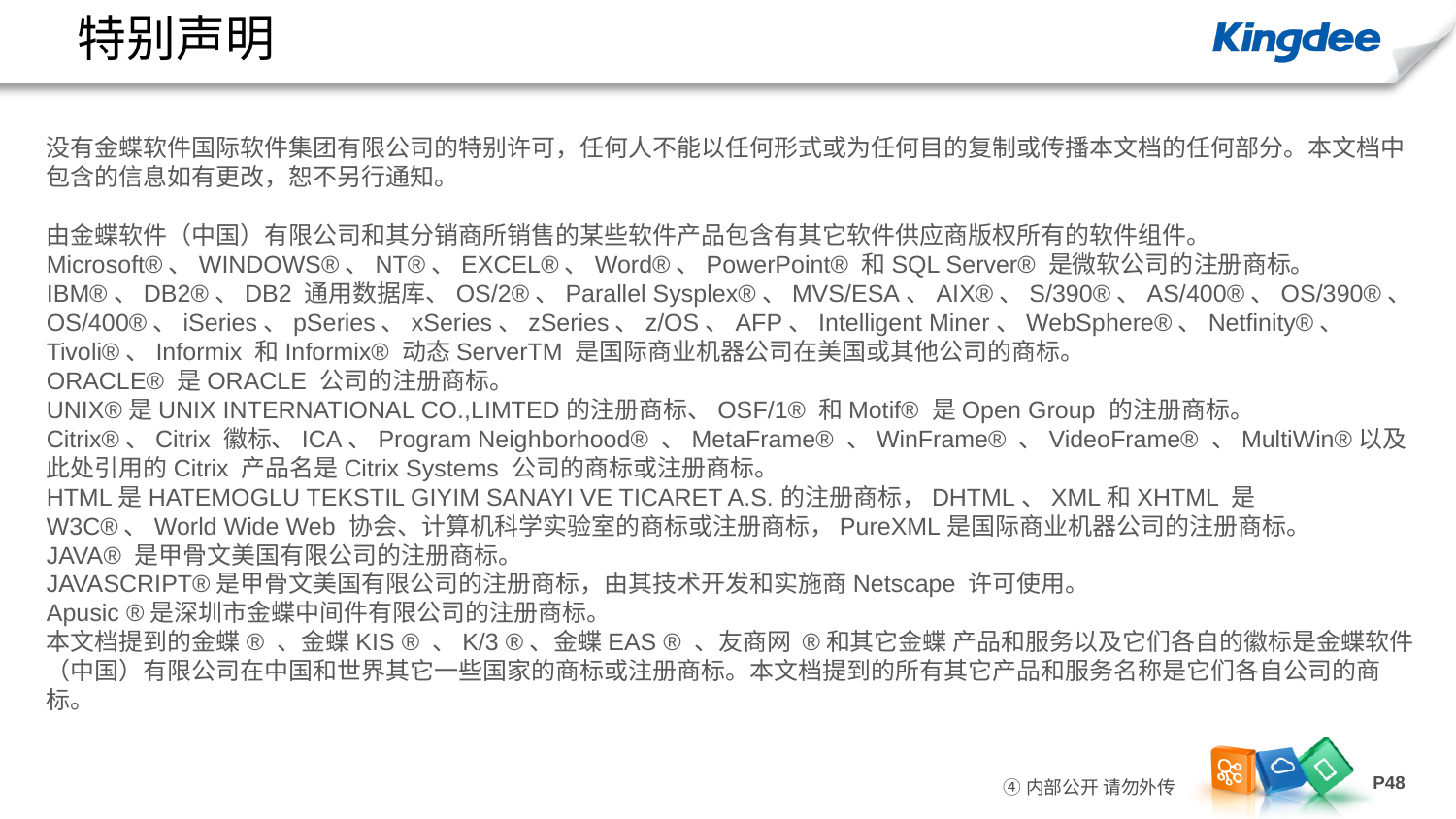

# 特别声明
没有金蝶软件国际软件集团有限公司的特别许可，任何人不能以任何形式或为任何目的复制或传播本文档的任何部分。本文档中包含的信息如有更改，恕不另行通知。

由金蝶软件（中国）有限公司和其分销商所销售的某些软件产品包含有其它软件供应商版权所有的软件组件。
Microsoft®、WINDOWS®、NT®、EXCEL®、Word®、PowerPoint® 和SQL Server® 是微软公司的注册商标。
IBM®、DB2®、DB2 通用数据库、OS/2®、Parallel Sysplex®、MVS/ESA、AIX®、S/390®、AS/400®、OS/390®、
OS/400®、iSeries、pSeries、xSeries、zSeries、z/OS、AFP、Intelligent Miner、WebSphere®、Netfinity®、
Tivoli®、Informix 和Informix® 动态ServerTM 是国际商业机器公司在美国或其他公司的商标。
ORACLE® 是ORACLE 公司的注册商标。
UNIX®是UNIX INTERNATIONAL CO.,LIMTED的注册商标、OSF/1® 和Motif® 是Open Group 的注册商标。
Citrix®、Citrix 徽标、ICA、Program Neighborhood® 、MetaFrame® 、WinFrame® 、VideoFrame® 、MultiWin®以及此处引用的Citrix 产品名是Citrix Systems 公司的商标或注册商标。
HTML是HATEMOGLU TEKSTIL GIYIM SANAYI VE TICARET A.S.的注册商标，DHTML、XML和XHTML 是W3C®、World Wide Web 协会、计算机科学实验室的商标或注册商标，PureXML是国际商业机器公司的注册商标。
JAVA® 是甲骨文美国有限公司的注册商标。
JAVASCRIPT®是甲骨文美国有限公司的注册商标，由其技术开发和实施商Netscape 许可使用。
Apusic ®是深圳市金蝶中间件有限公司的注册商标。
本文档提到的金蝶® 、金蝶KIS ® 、K/3 ®、金蝶EAS ® 、友商网 ®和其它金蝶 产品和服务以及它们各自的徽标是金蝶软件（中国）有限公司在中国和世界其它一些国家的商标或注册商标。本文档提到的所有其它产品和服务名称是它们各自公司的商标。